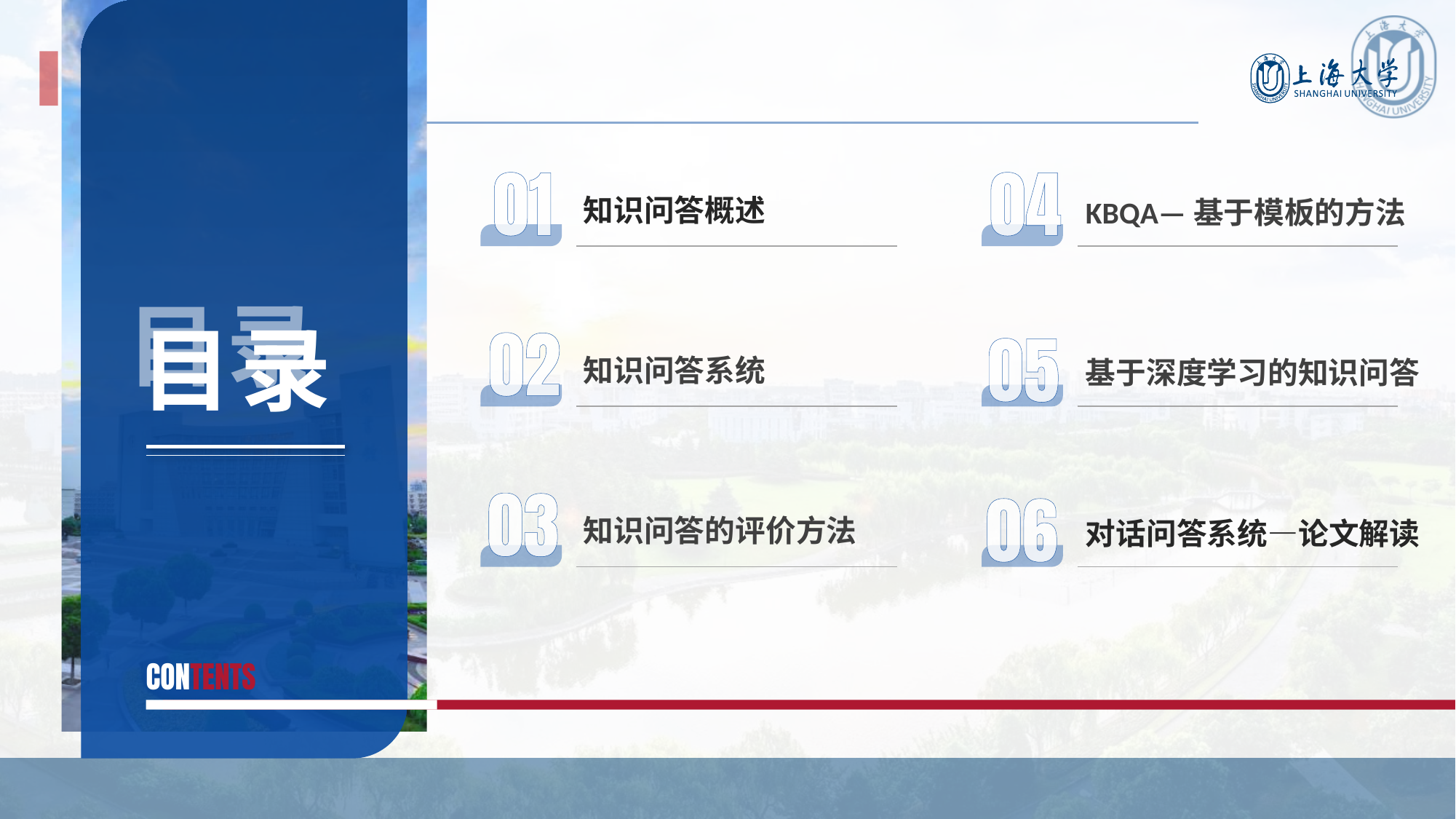

右键单击左侧缩略图→版式→选择【目录2-1】
01
04
KBQA—基于模板的方法
知识问答概述
# 目录
05
02
基于深度学习的知识问答
知识问答系统
03
06
对话问答系统—论文解读
知识问答的评价方法